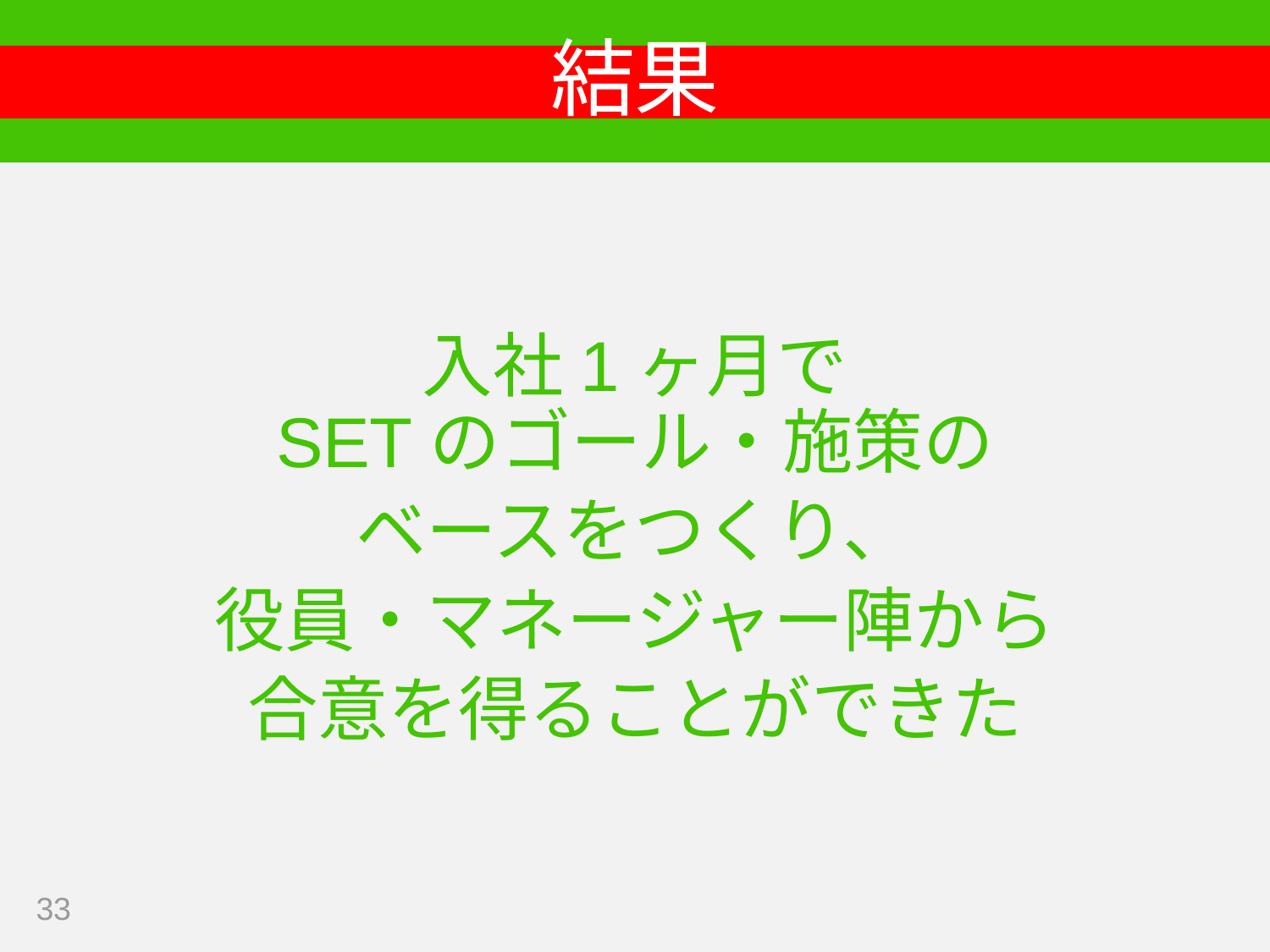

# 結果
入社1ヶ月で
SETのゴール・施策の
ベースをつくり、
役員・マネージャー陣から
合意を得ることができた
33